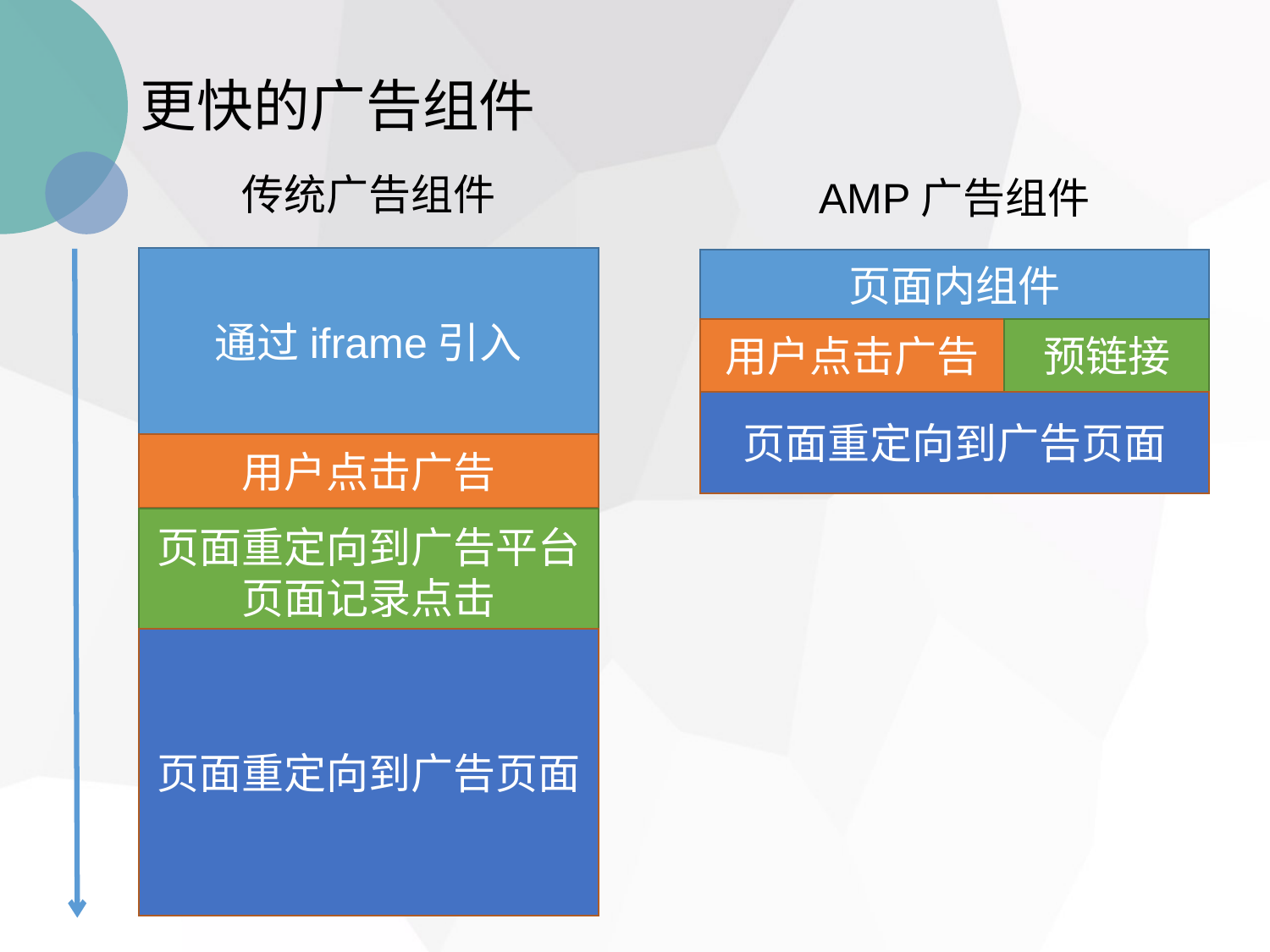

更快的广告组件

传统广告组件
AMP广告组件
通过iframe引入
页面内组件
用户点击广告
预链接
页面重定向到广告页面
用户点击广告
页面重定向到广告平台页面记录点击
页面重定向到广告页面